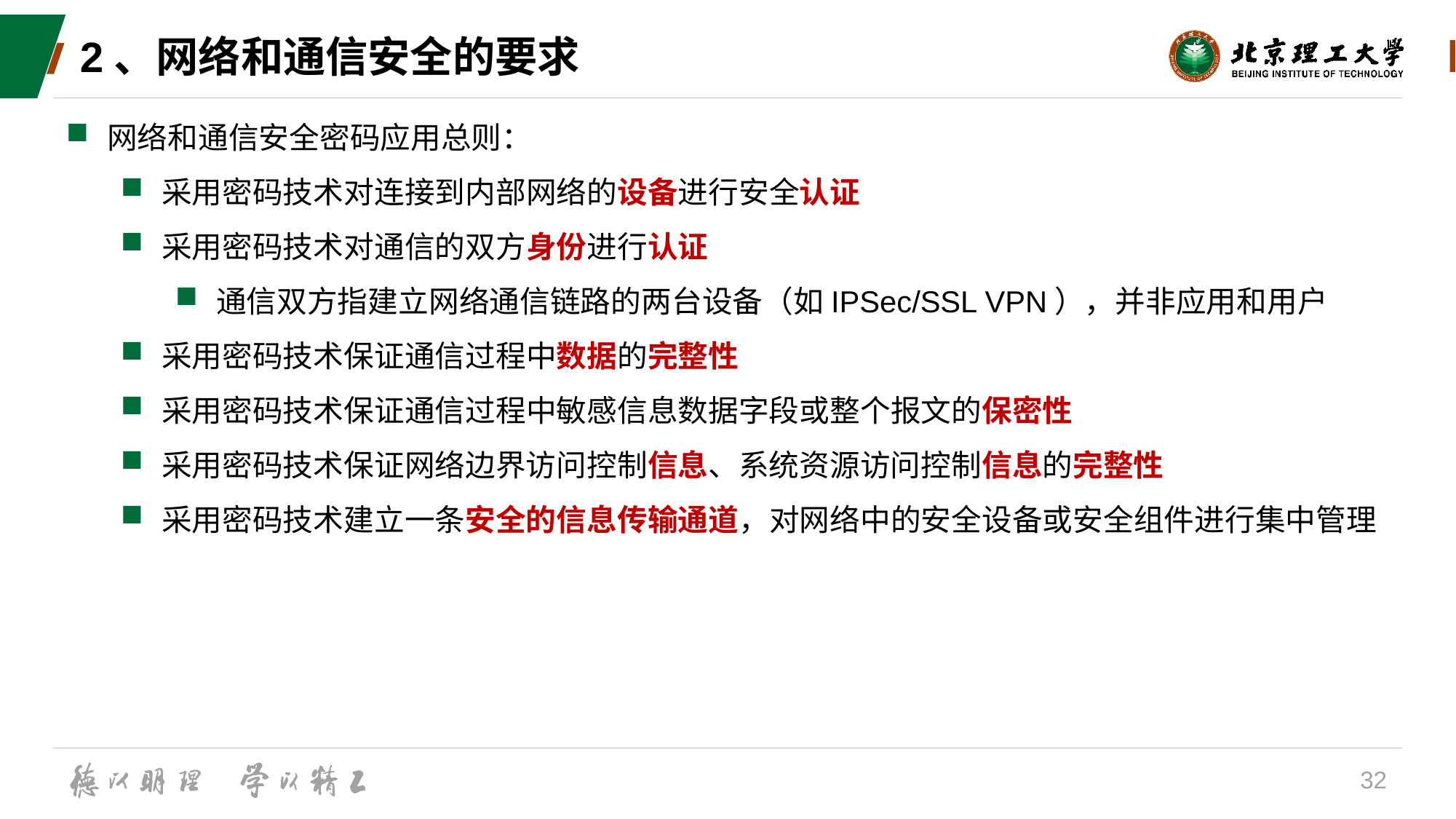

# 2、网络和通信安全的要求
网络和通信安全密码应用总则：
采用密码技术对连接到内部网络的设备进行安全认证
采用密码技术对通信的双方身份进行认证
通信双方指建立网络通信链路的两台设备（如IPSec/SSL VPN），并非应用和用户
采用密码技术保证通信过程中数据的完整性
采用密码技术保证通信过程中敏感信息数据字段或整个报文的保密性
采用密码技术保证网络边界访问控制信息、系统资源访问控制信息的完整性
采用密码技术建立一条安全的信息传输通道，对网络中的安全设备或安全组件进行集中管理